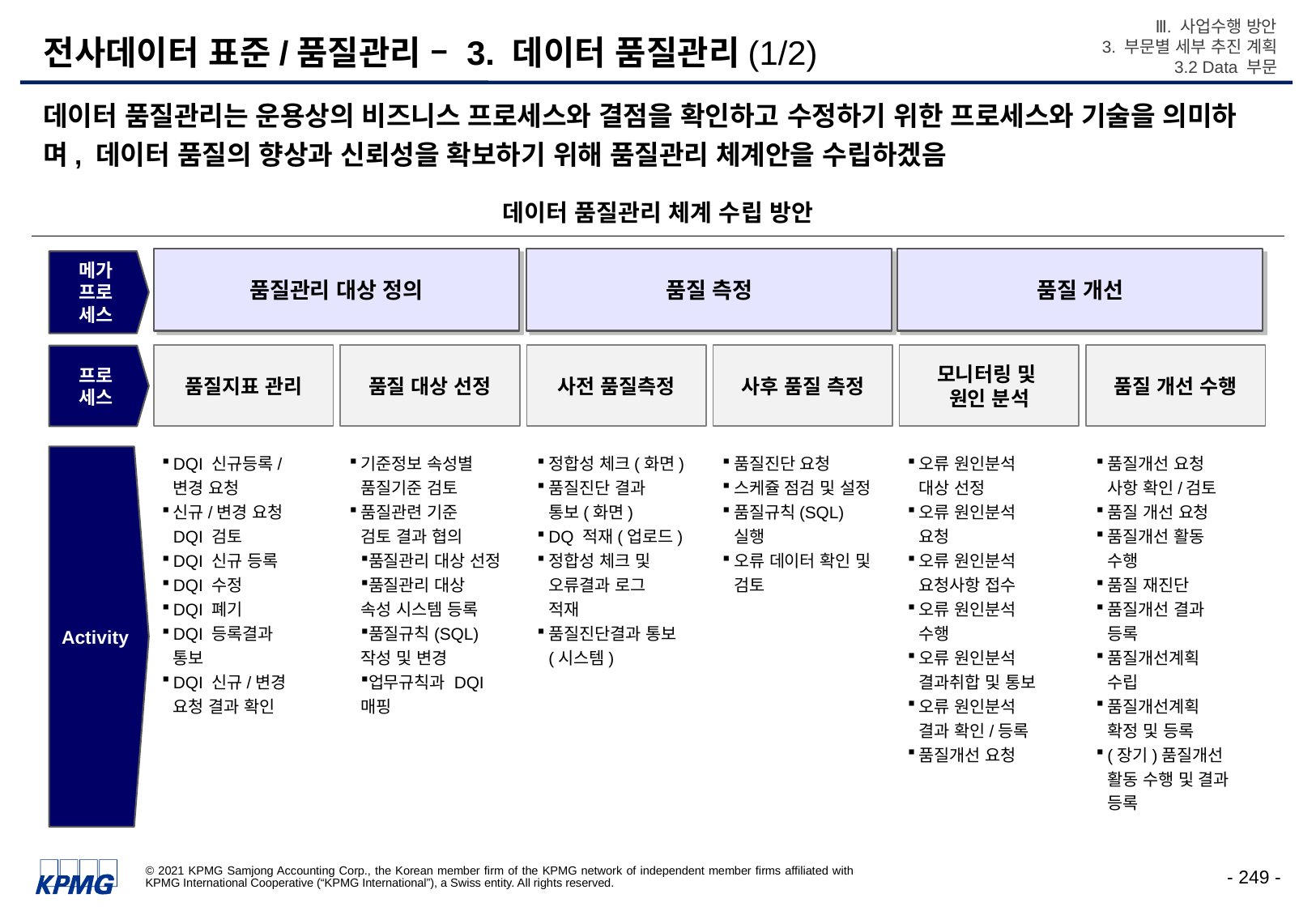

Ⅲ. 사업수행 방안
3. 부문별 세부 추진 계획
3.2 Data 부문
# 전사데이터 표준/품질관리 – 3. 데이터 품질관리(1/2)
데이터 품질관리는 운용상의 비즈니스 프로세스와 결점을 확인하고 수정하기 위한 프로세스와 기술을 의미하며, 데이터 품질의 향상과 신뢰성을 확보하기 위해 품질관리 체계안을 수립하겠음
데이터 품질관리 체계 수립 방안
품질관리 대상 정의
품질 측정
품질 개선
메가
프로
세스
품질지표 관리
품질 대상 선정
사전 품질측정
사후 품질 측정
모니터링 및
원인 분석
품질 개선 수행
프로
세스
DQI 신규등록/
변경 요청
신규/변경 요청 DQI 검토
DQI 신규 등록
DQI 수정
DQI 폐기
DQI 등록결과
통보
DQI 신규/변경
요청 결과 확인
기준정보 속성별
품질기준 검토
품질관련 기준
검토 결과 협의
품질관리 대상 선정
품질관리 대상
속성 시스템 등록
품질규칙(SQL)
작성 및 변경
업무규칙과 DQI
매핑
정합성 체크(화면)
품질진단 결과
통보(화면)
DQ 적재(업로드)
정합성 체크 및
오류결과 로그
적재
품질진단결과 통보 (시스템)
품질진단 요청
스케쥴 점검 및 설정
품질규칙(SQL)
실행
오류 데이터 확인 및 검토
오류 원인분석
대상 선정
오류 원인분석
요청
오류 원인분석
요청사항 접수
오류 원인분석
수행
오류 원인분석
결과취합 및 통보
오류 원인분석
결과 확인/등록
품질개선 요청
품질개선 요청
사항 확인/검토
품질 개선 요청
품질개선 활동
수행
품질 재진단
품질개선 결과
등록
품질개선계획
수립
품질개선계획
확정 및 등록
(장기)품질개선
활동 수행 및 결과 등록
Activity